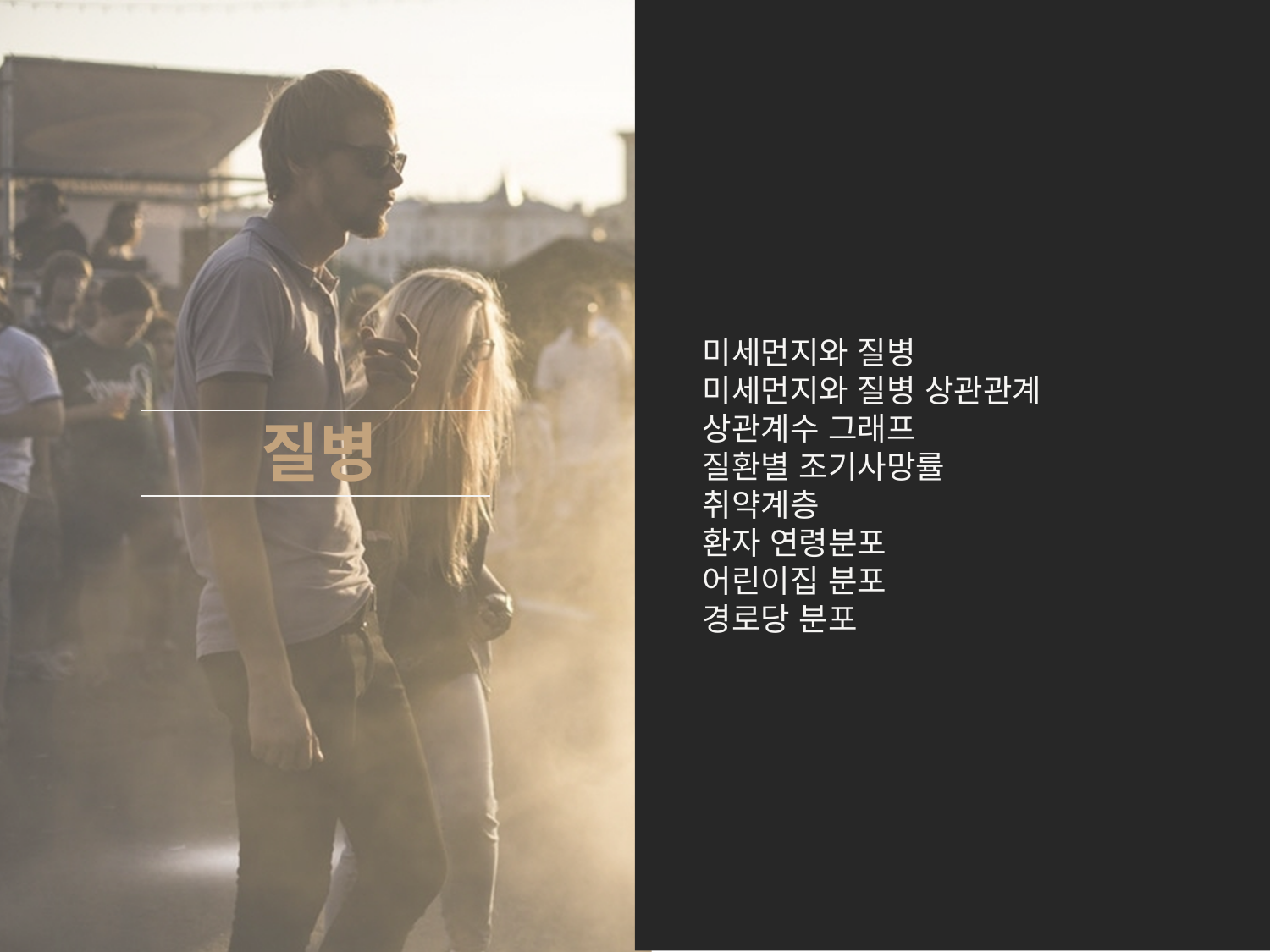

미세먼지와 질병
미세먼지와 질병 상관관계
상관계수 그래프
질환별 조기사망률
취약계층
환자 연령분포
어린이집 분포
경로당 분포
질병